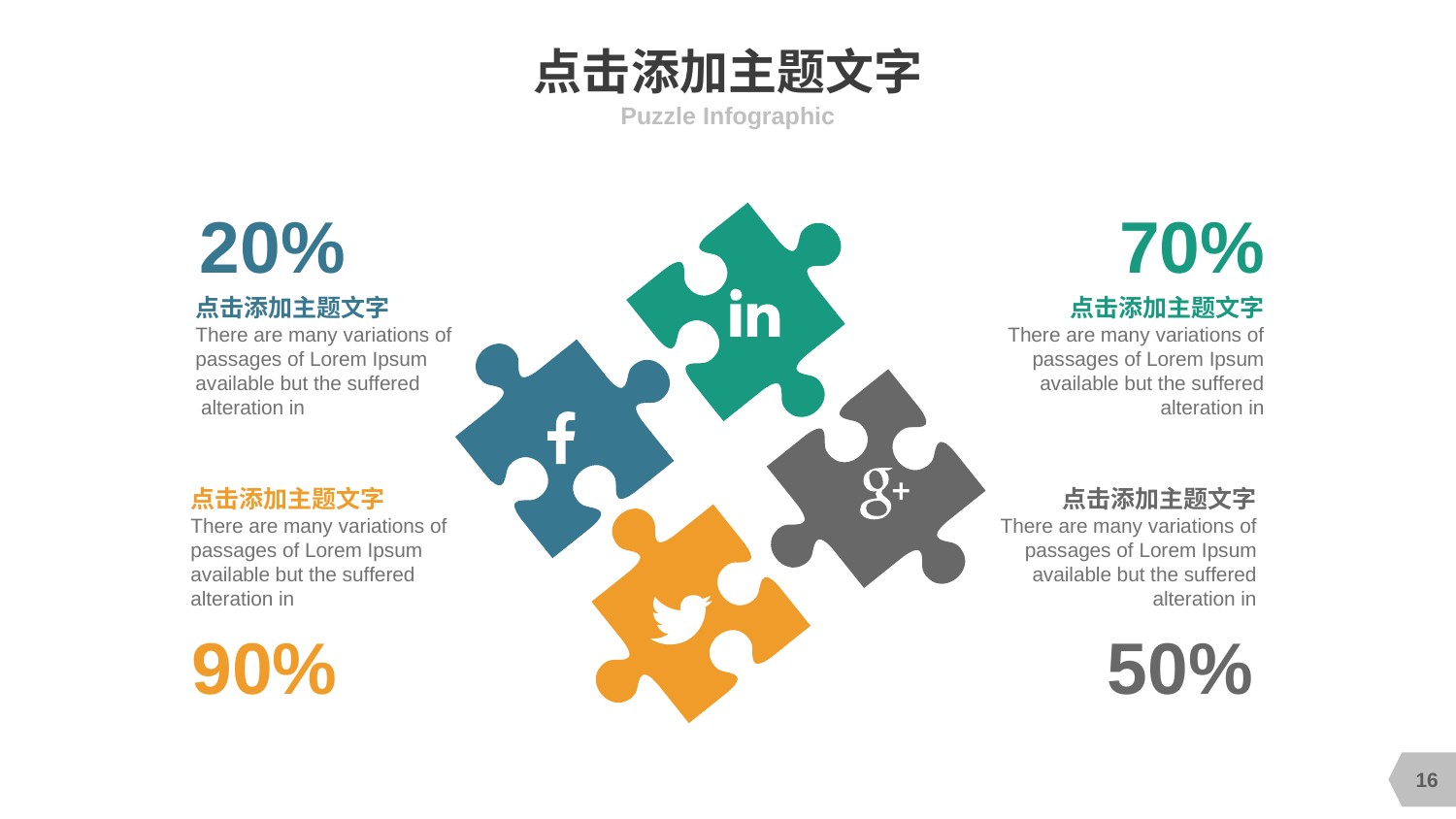

# 点击添加主题文字
Puzzle Infographic
20%
70%

点击添加主题文字
There are many variations of passages of Lorem Ipsum available but the suffered
 alteration in
点击添加主题文字
There are many variations of passages of Lorem Ipsum available but the suffered alteration in

点击添加主题文字
There are many variations of passages of Lorem Ipsum available but the suffered
alteration in
点击添加主题文字
There are many variations of passages of Lorem Ipsum available but the suffered alteration in

90%
50%
16